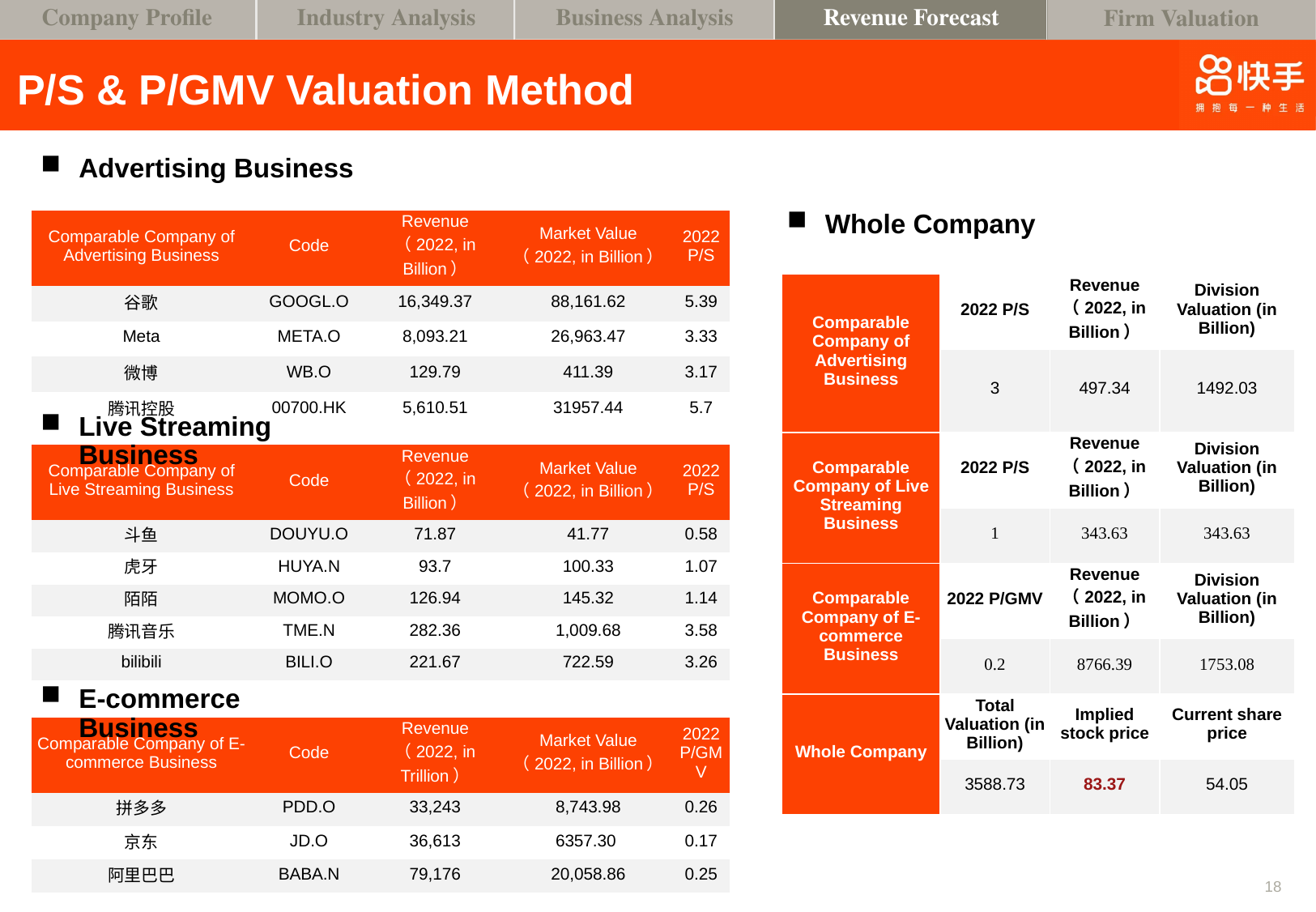

Business Analysis
Revenue Forecast
Company Profile
Industry Analysis
Firm Valuation
# P/S & P/GMV Valuation Method
Advertising Business
| Comparable Company of Advertising Business | Code | Revenue （2022, in Billion） | Market Value （2022, in Billion） | 2022 P/S |
| --- | --- | --- | --- | --- |
| 谷歌 | GOOGL.O | 16,349.37 | 88,161.62 | 5.39 |
| Meta | META.O | 8,093.21 | 26,963.47 | 3.33 |
| 微博 | WB.O | 129.79 | 411.39 | 3.17 |
| 腾讯控股 | 00700.HK | 5,610.51 | 31957.44 | 5.7 |
Whole Company
| Comparable Company of Advertising Business | 2022 P/S | Revenue （2022, in Billion） | Division Valuation (in Billion) |
| --- | --- | --- | --- |
|  | 3 | 497.34 | 1492.03 |
| Comparable Company of Live Streaming Business | 2022 P/S | Revenue （2022, in Billion） | Division Valuation (in Billion) |
|  | 1 | 343.63 | 343.63 |
| Comparable Company of E-commerce Business | 2022 P/GMV | Revenue （2022, in Billion） | Division Valuation (in Billion) |
|  | 0.2 | 8766.39 | 1753.08 |
| Whole Company | Total Valuation (in Billion) | Implied stock price | Current share price |
|  | 3588.73 | 83.37 | 54.05 |
Live Streaming Business
| Comparable Company of Live Streaming Business | Code | Revenue （2022, in Billion） | Market Value （2022, in Billion） | 2022 P/S |
| --- | --- | --- | --- | --- |
| 斗鱼 | DOUYU.O | 71.87 | 41.77 | 0.58 |
| 虎牙 | HUYA.N | 93.7 | 100.33 | 1.07 |
| 陌陌 | MOMO.O | 126.94 | 145.32 | 1.14 |
| 腾讯音乐 | TME.N | 282.36 | 1,009.68 | 3.58 |
| bilibili | BILI.O | 221.67 | 722.59 | 3.26 |
E-commerce Business
| Comparable Company of E-commerce Business | Code | Revenue （2022, in Trillion） | Market Value （2022, in Billion） | 2022 P/GMV |
| --- | --- | --- | --- | --- |
| 拼多多 | PDD.O | 33,243 | 8,743.98 | 0.26 |
| 京东 | JD.O | 36,613 | 6357.30 | 0.17 |
| 阿里巴巴 | BABA.N | 79,176 | 20,058.86 | 0.25 |